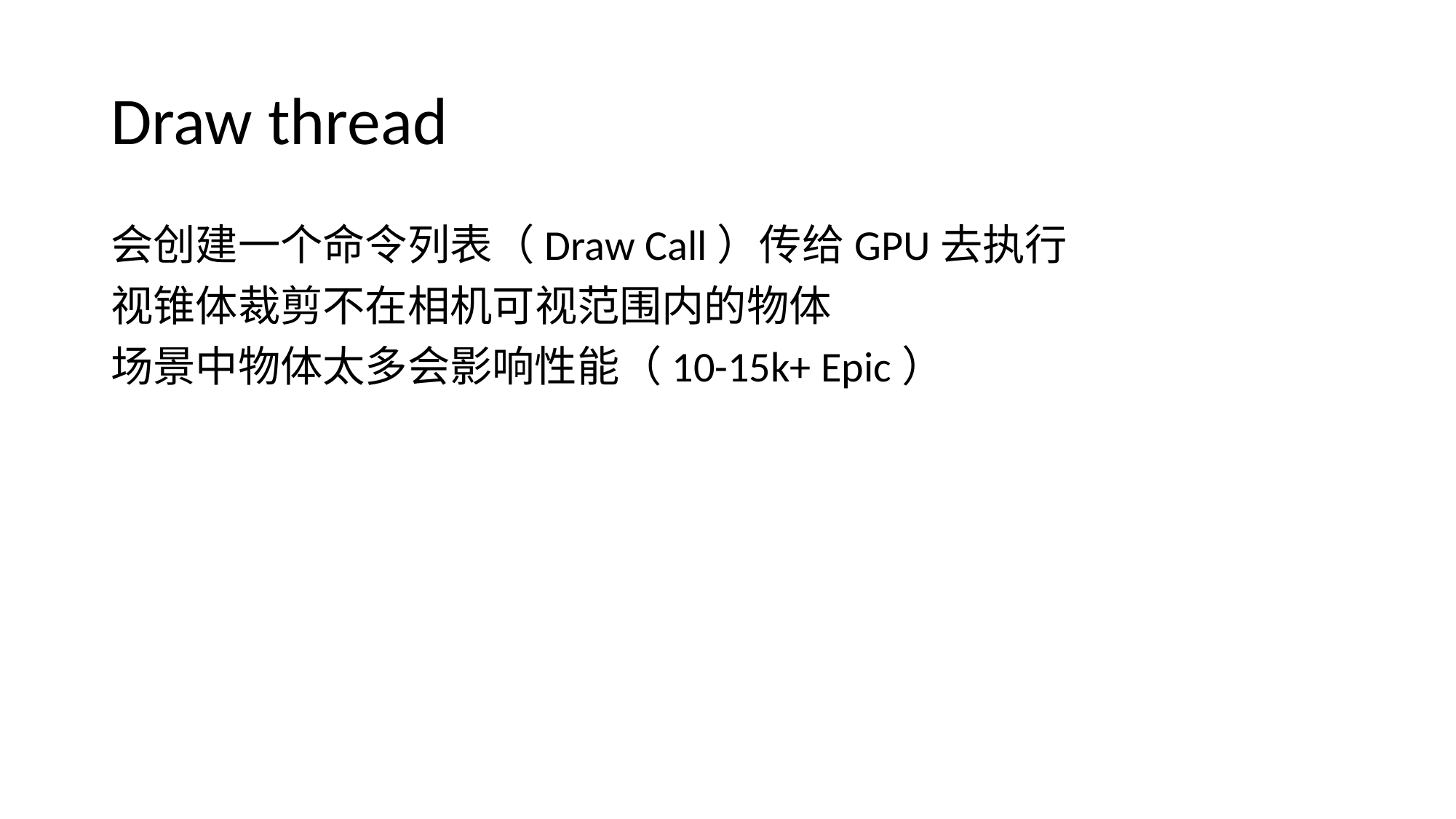

# Draw thread
会创建一个命令列表（Draw Call）传给GPU去执行
视锥体裁剪不在相机可视范围内的物体
场景中物体太多会影响性能（10-15k+ Epic）